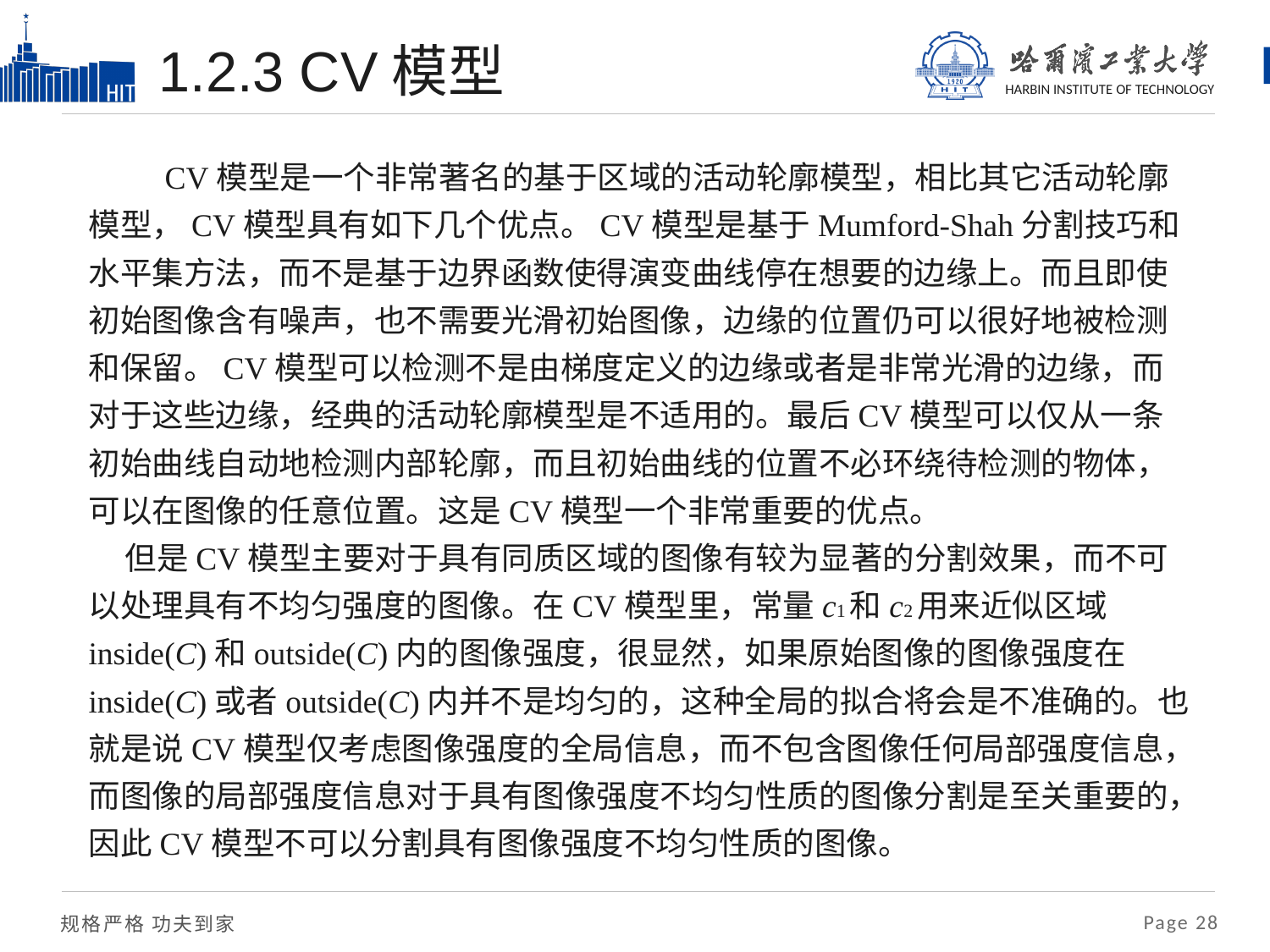

# 1.2.3 CV模型
    CV模型是一个非常著名的基于区域的活动轮廓模型，相比其它活动轮廓模型，CV模型具有如下几个优点。CV模型是基于Mumford-Shah分割技巧和水平集方法，而不是基于边界函数使得演变曲线停在想要的边缘上。而且即使初始图像含有噪声，也不需要光滑初始图像，边缘的位置仍可以很好地被检测和保留。CV模型可以检测不是由梯度定义的边缘或者是非常光滑的边缘，而对于这些边缘，经典的活动轮廓模型是不适用的。最后CV模型可以仅从一条初始曲线自动地检测内部轮廓，而且初始曲线的位置不必环绕待检测的物体，可以在图像的任意位置。这是CV模型一个非常重要的优点。
    但是CV模型主要对于具有同质区域的图像有较为显著的分割效果，而不可以处理具有不均匀强度的图像。在CV模型里，常量c1和c2用来近似区域inside(C)和outside(C)内的图像强度，很显然，如果原始图像的图像强度在inside(C)或者outside(C)内并不是均匀的，这种全局的拟合将会是不准确的。也就是说CV模型仅考虑图像强度的全局信息，而不包含图像任何局部强度信息，而图像的局部强度信息对于具有图像强度不均匀性质的图像分割是至关重要的，因此CV模型不可以分割具有图像强度不均匀性质的图像。